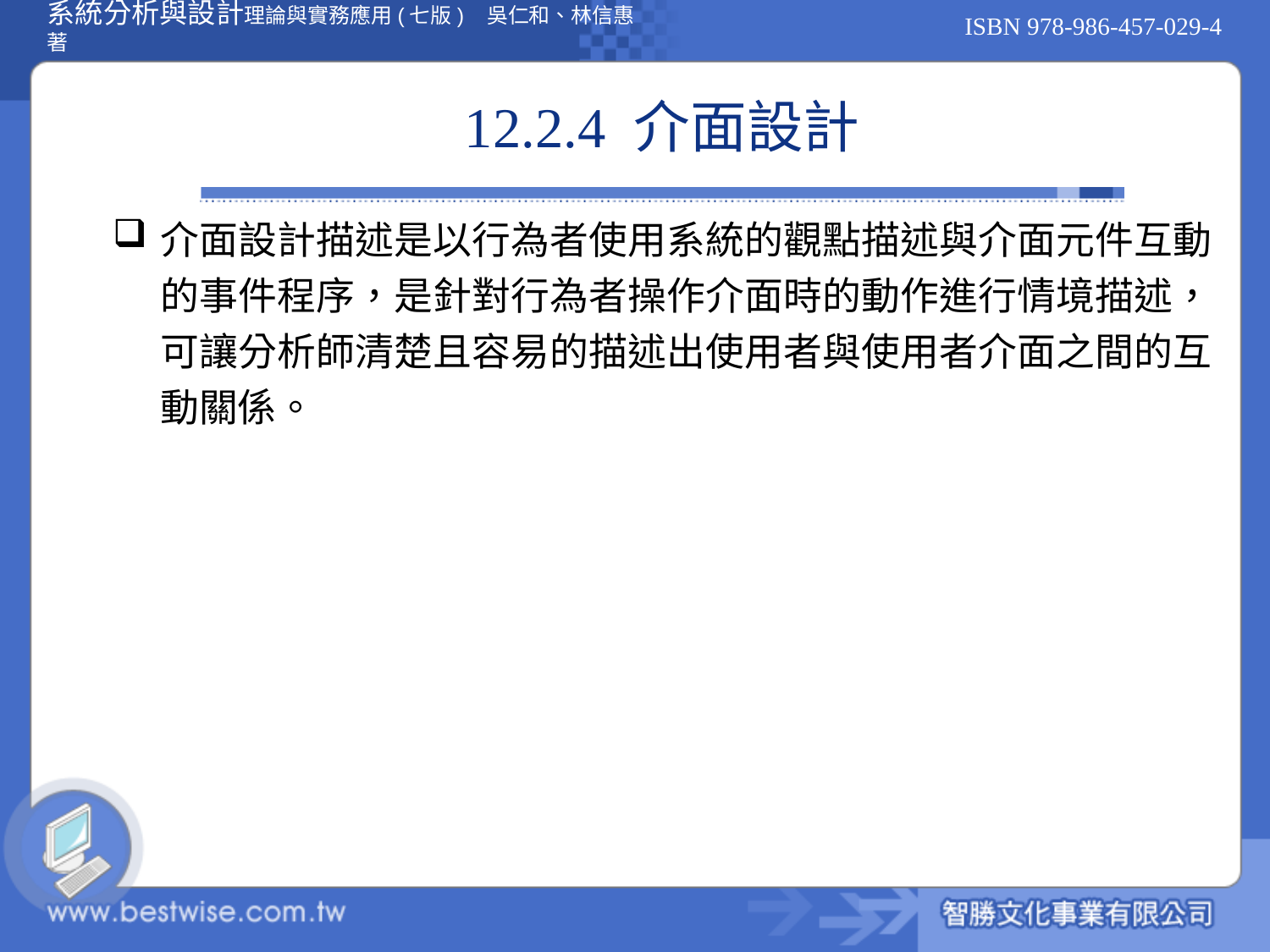

# 12.2.4 介面設計
介面設計描述是以行為者使用系統的觀點描述與介面元件互動的事件程序，是針對行為者操作介面時的動作進行情境描述，可讓分析師清楚且容易的描述出使用者與使用者介面之間的互動關係。